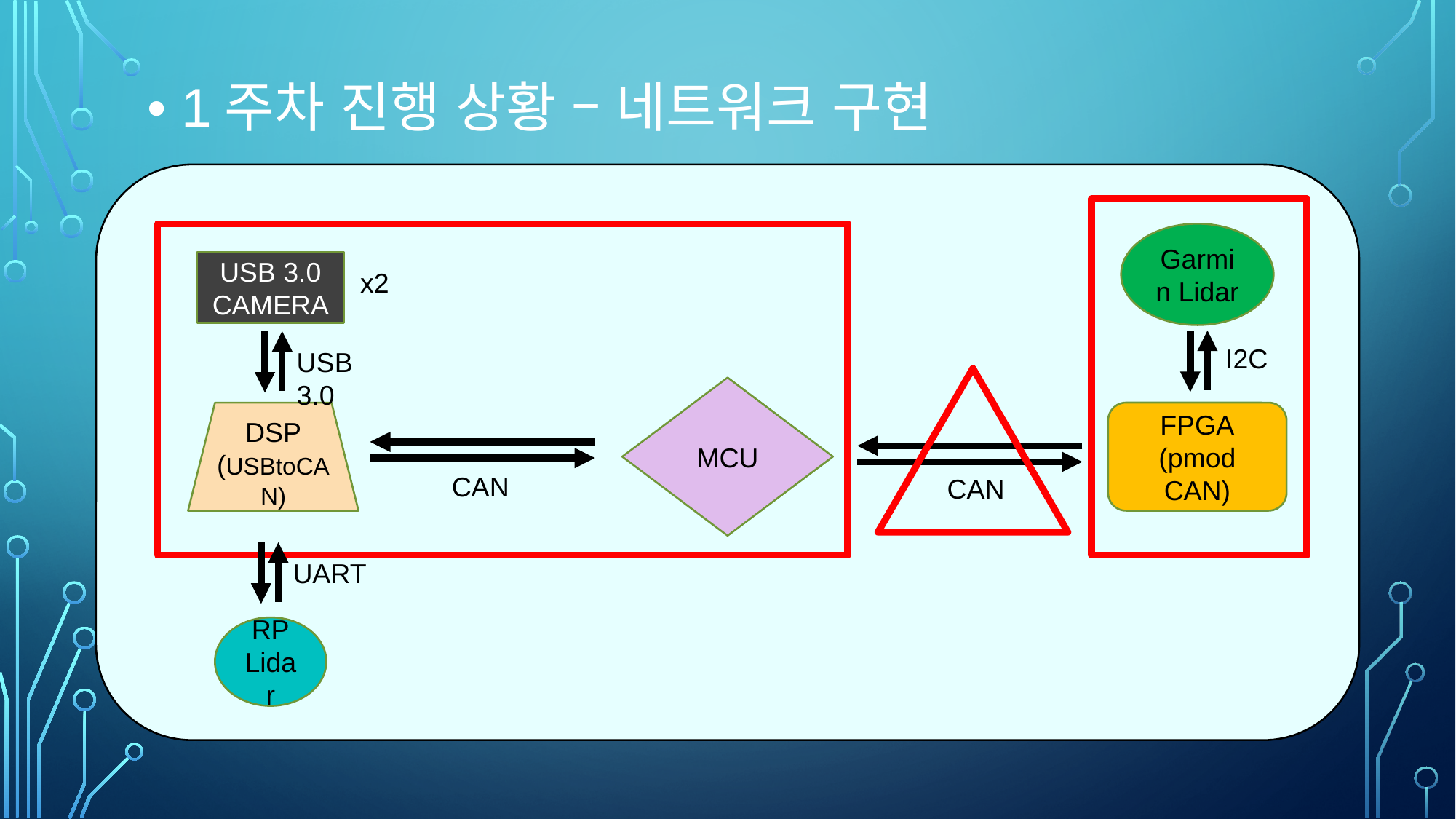

# • 1주차 진행 상황 – 네트워크 구현

Garmin Lidar
I2C
FPGA
(pmod CAN)

USB 3.0 CAMERA
x2
USB 3.0

MCU
DSP
(USBtoCAN)
CAN
CAN
UART
RP
Lidar